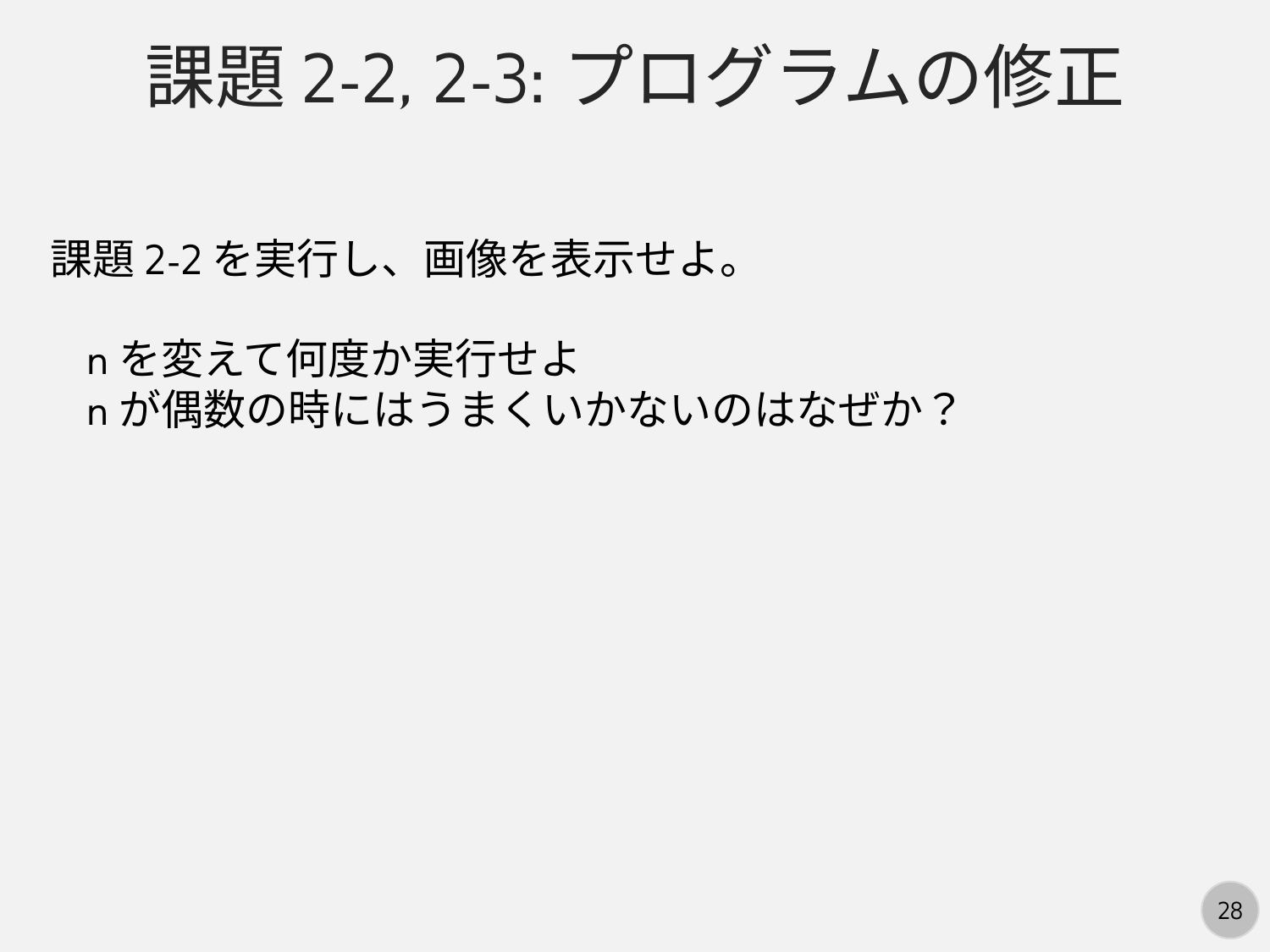

課題2-2, 2-3:プログラムの修正
課題2-2を実行し、画像を表示せよ。
nを変えて何度か実行せよ
nが偶数の時にはうまくいかないのはなぜか？